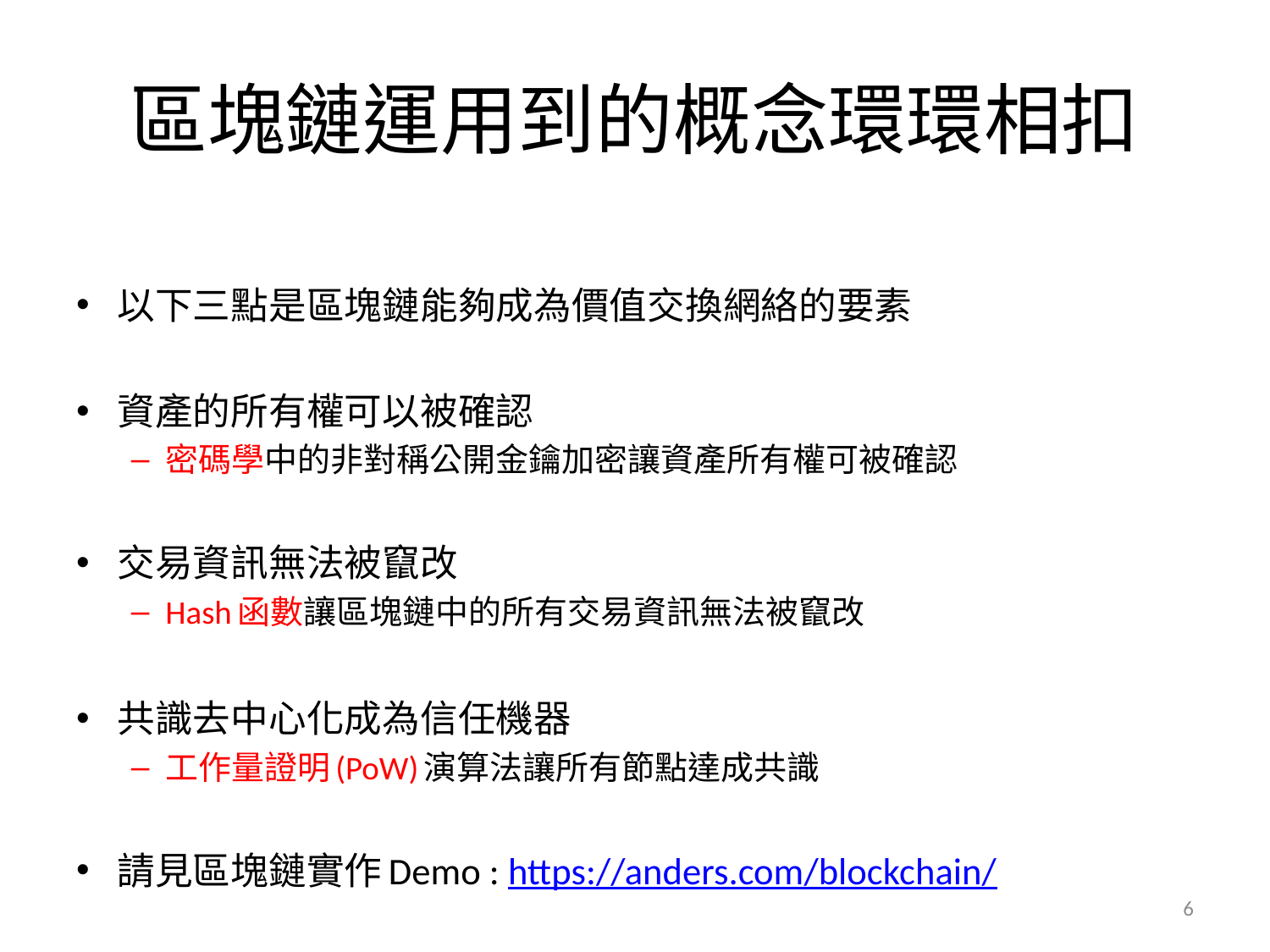

# 區塊鏈運用到的概念環環相扣

以下三點是區塊鏈能夠成為價值交換網絡的要素

資產的所有權可以被確認
密碼學中的非對稱公開金鑰加密讓資產所有權可被確認

交易資訊無法被竄改
Hash函數讓區塊鏈中的所有交易資訊無法被竄改

共識去中心化成為信任機器
工作量證明(PoW)演算法讓所有節點達成共識

請見區塊鏈實作Demo : https://anders.com/blockchain/

6